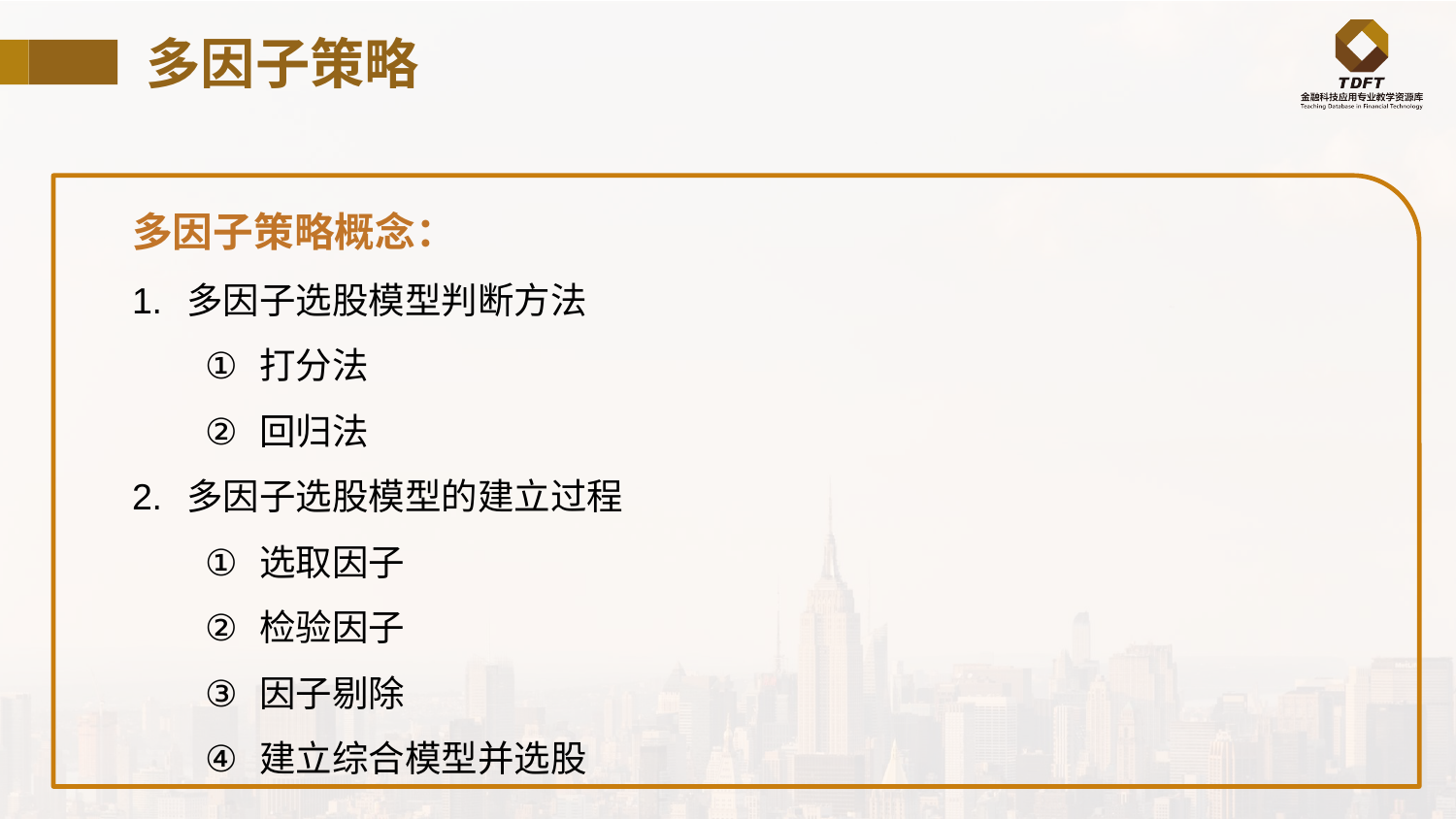

# 多因子策略

多因子策略概念：
多因子选股模型判断方法
打分法
回归法
多因子选股模型的建立过程
选取因子
检验因子
因子剔除
建立综合模型并选股